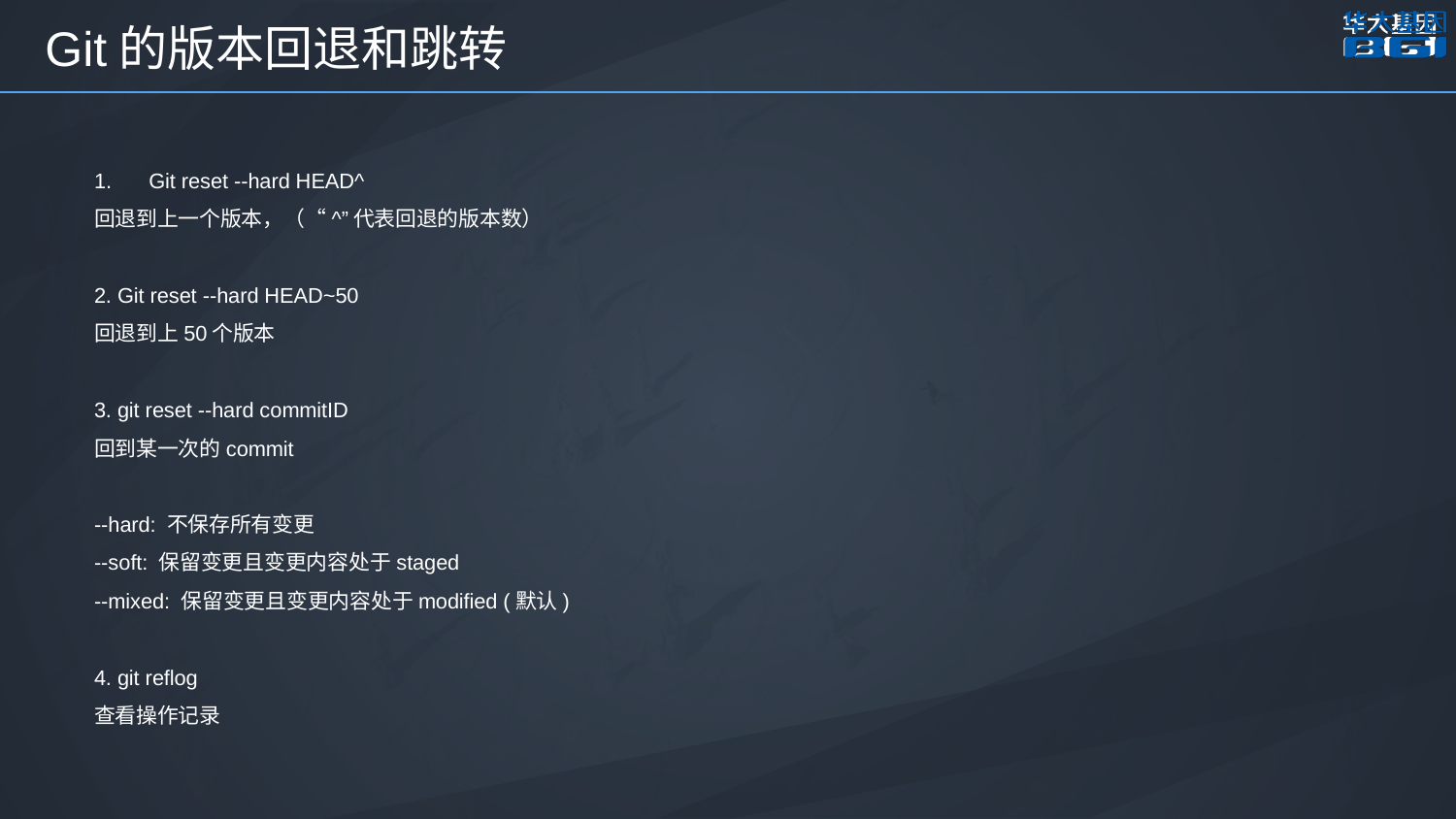

Git的版本回退和跳转
Git reset --hard HEAD^
回退到上一个版本，（“^”代表回退的版本数）

2. Git reset --hard HEAD~50
回退到上50个版本

3. git reset --hard commitID
回到某一次的commit

--hard: 不保存所有变更
--soft: 保留变更且变更内容处于staged
--mixed: 保留变更且变更内容处于modified (默认)

4. git reflog
查看操作记录